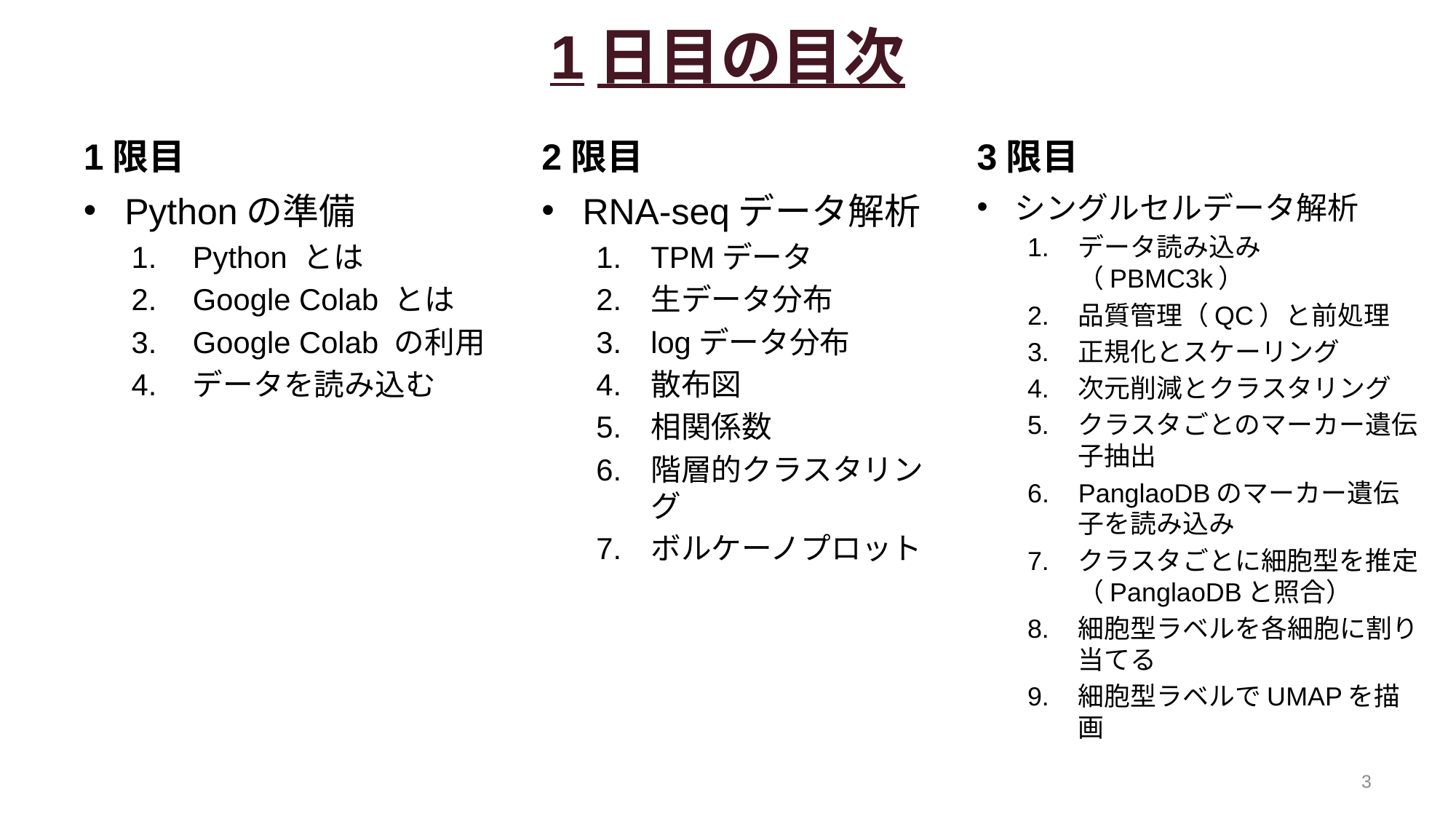

# 1日目の目次
1限目
2限目
3限目
Pythonの準備
Python とは
Google Colab とは
Google Colab の利用
データを読み込む
RNA-seqデータ解析
TPMデータ
生データ分布
logデータ分布
散布図
相関係数
階層的クラスタリング
ボルケーノプロット
シングルセルデータ解析
データ読み込み（PBMC3k）
品質管理（QC）と前処理
正規化とスケーリング
次元削減とクラスタリング
クラスタごとのマーカー遺伝子抽出
PanglaoDBのマーカー遺伝子を読み込み
クラスタごとに細胞型を推定（PanglaoDBと照合）
細胞型ラベルを各細胞に割り当てる
細胞型ラベルでUMAPを描画
3